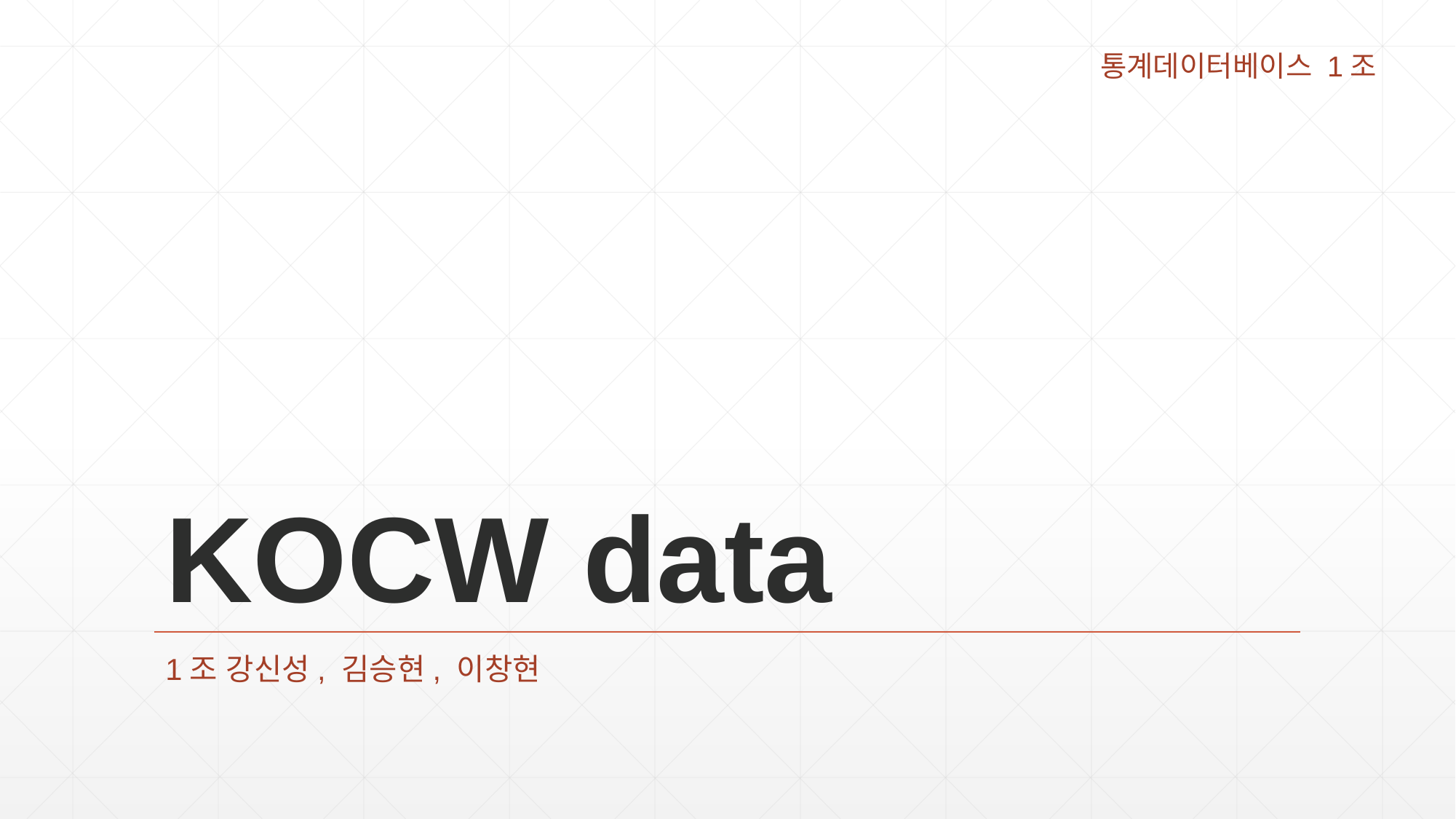

통계데이터베이스 1조
# KOCW data
1조 강신성, 김승현, 이창현